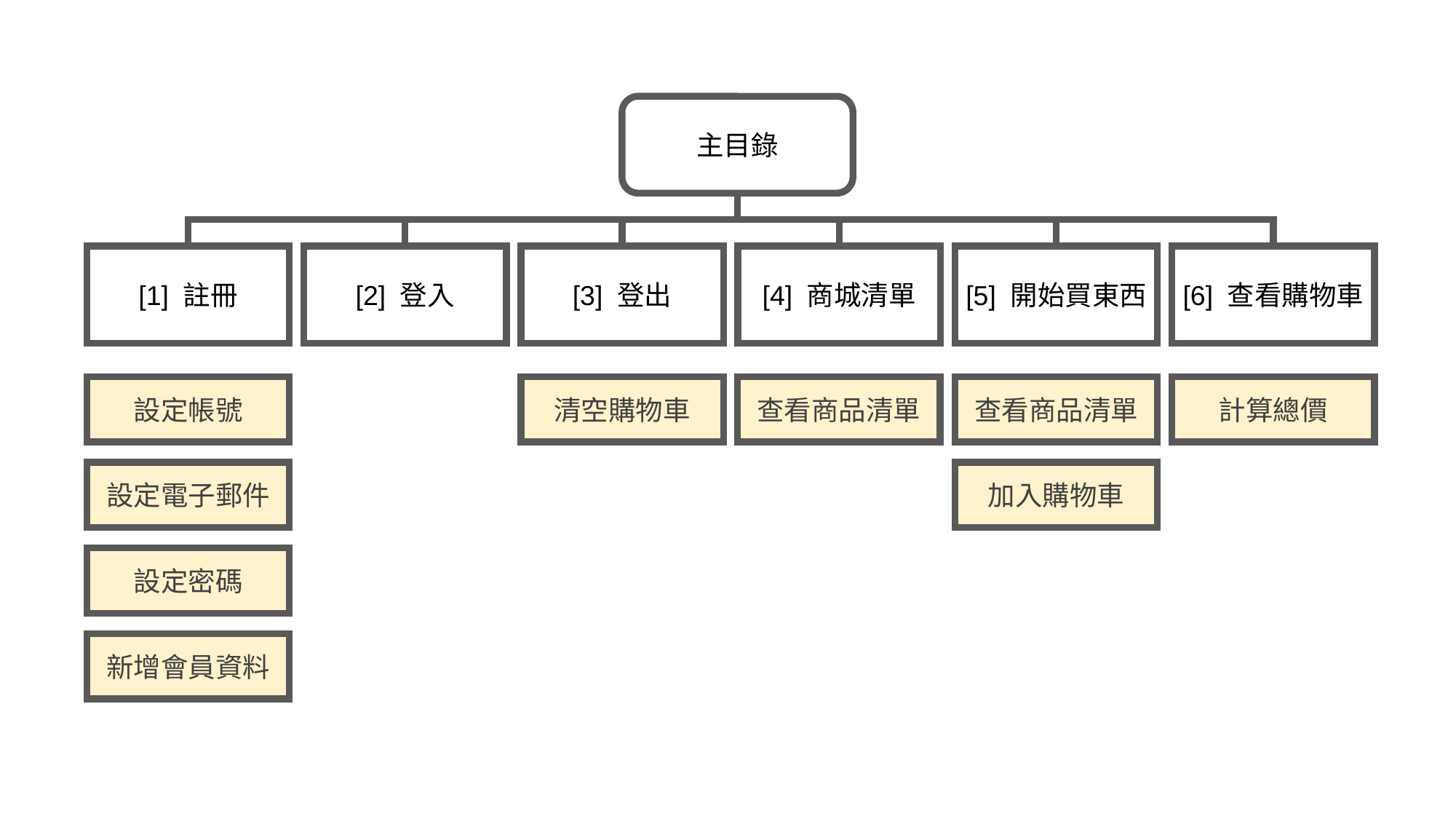

主目錄
[1] 註冊
[2] 登入
[3] 登出
[4] 商城清單
[5] 開始買東西
[6] 查看購物車
設定帳號
清空購物車
查看商品清單
查看商品清單
計算總價
設定電子郵件
加入購物車
設定密碼
新增會員資料